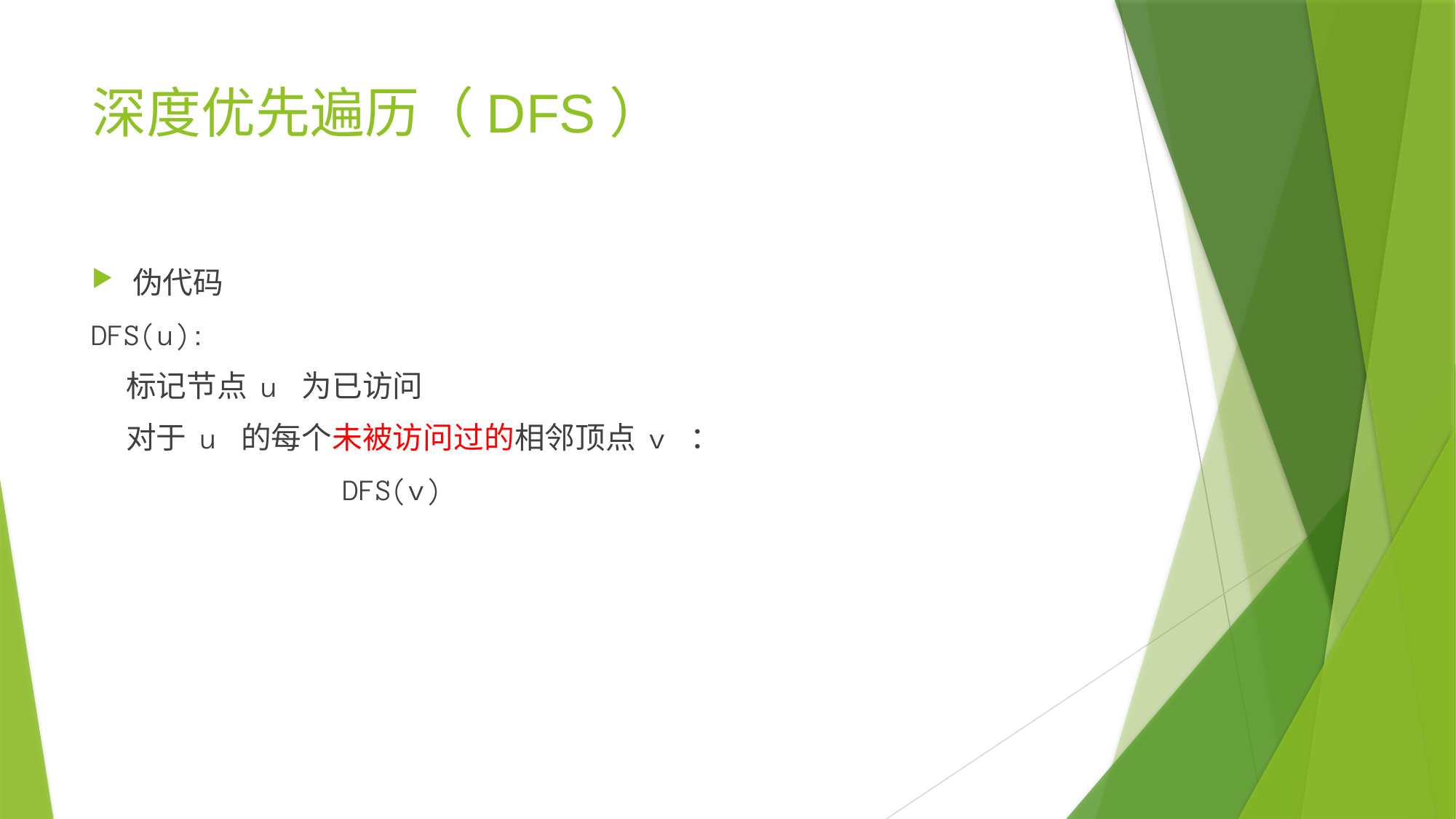

# 深度优先遍历（DFS）
伪代码
DFS(u):
    标记节点 u 为已访问
    对于 u 的每个未被访问过的相邻顶点 v ：
		  DFS(v)